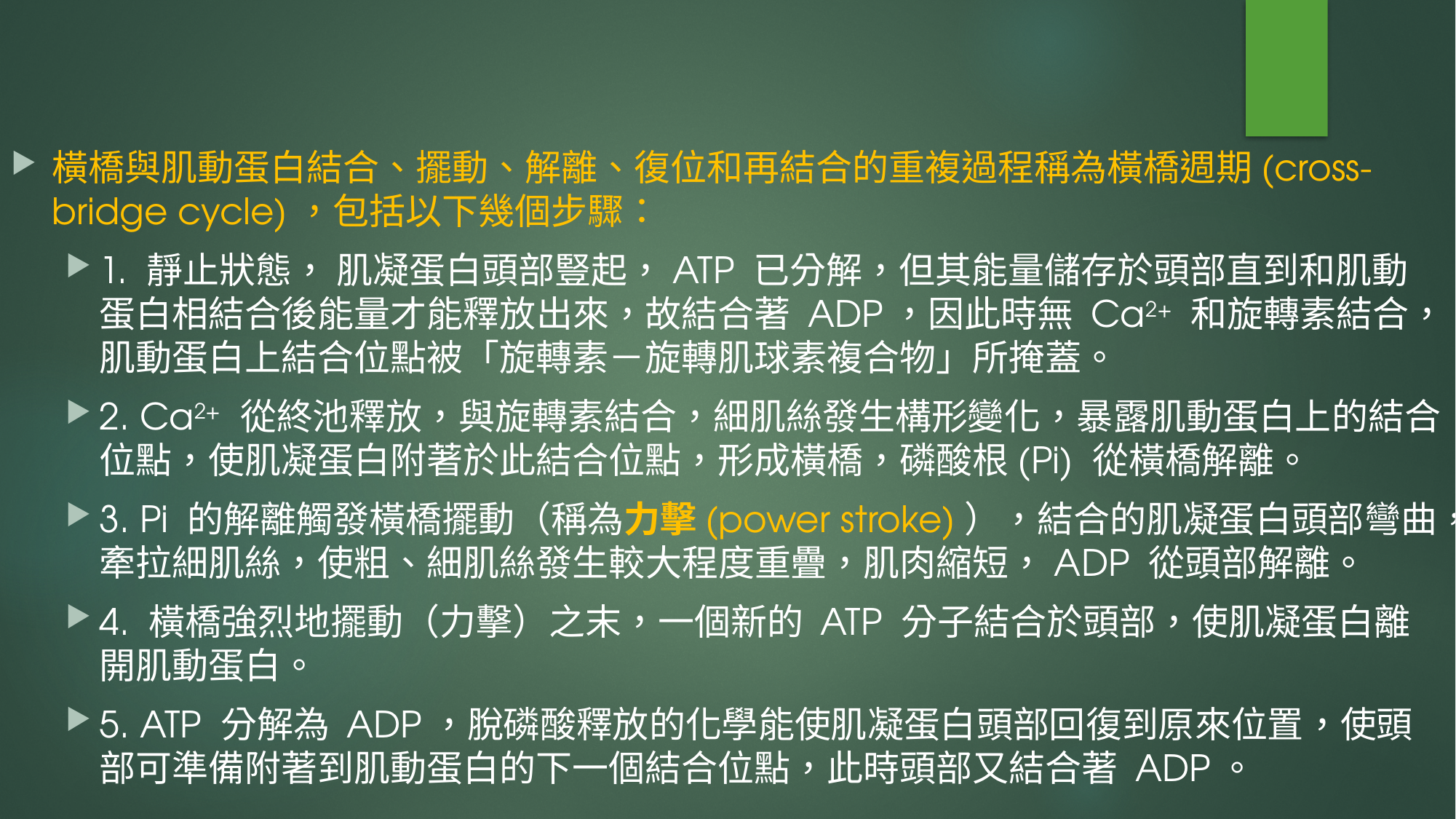

橫橋與肌動蛋白結合、擺動、解離、復位和再結合的重複過程稱為橫橋週期(cross-bridge cycle)，包括以下幾個步驟：
1. 靜止狀態， 肌凝蛋白頭部豎起，ATP 已分解，但其能量儲存於頭部直到和肌動蛋白相結合後能量才能釋放出來，故結合著 ADP，因此時無 Ca2+ 和旋轉素結合，肌動蛋白上結合位點被「旋轉素－旋轉肌球素複合物」所掩蓋。
2. Ca2+ 從終池釋放，與旋轉素結合，細肌絲發生構形變化，暴露肌動蛋白上的結合位點，使肌凝蛋白附著於此結合位點，形成橫橋，磷酸根(Pi) 從橫橋解離。
3. Pi 的解離觸發橫橋擺動（稱為力擊(power stroke)），結合的肌凝蛋白頭部彎曲，牽拉細肌絲，使粗、細肌絲發生較大程度重疊，肌肉縮短，ADP 從頭部解離。
4. 橫橋強烈地擺動（力擊）之末，一個新的 ATP 分子結合於頭部，使肌凝蛋白離開肌動蛋白。
5. ATP 分解為 ADP，脫磷酸釋放的化學能使肌凝蛋白頭部回復到原來位置，使頭部可準備附著到肌動蛋白的下一個結合位點，此時頭部又結合著 ADP。